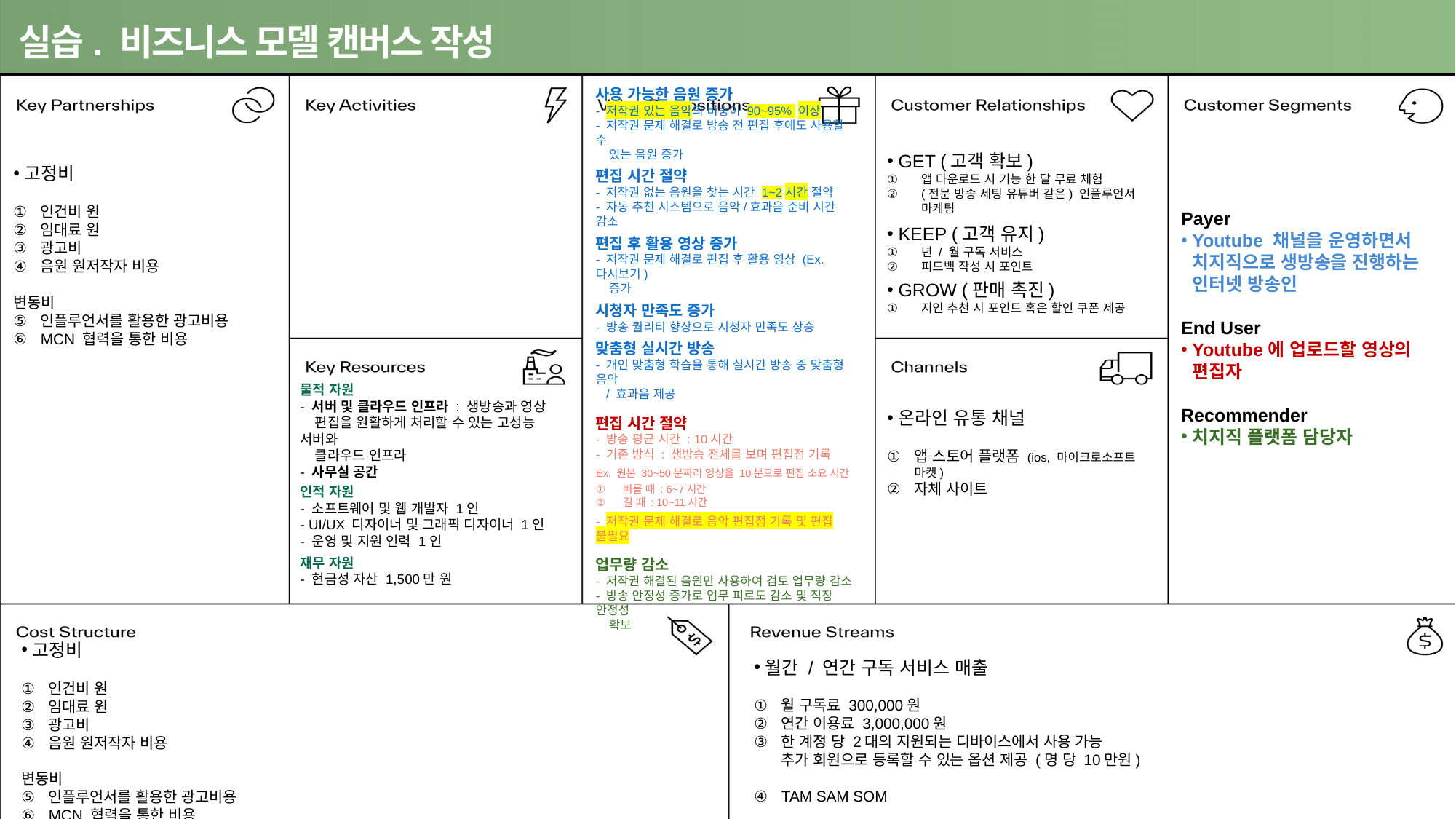

실습. 비즈니스 모델 캔버스 작성
Payer
Youtube 채널을 운영하면서 치지직으로 생방송을 진행하는 인터넷 방송인

End User
Youtube에 업로드할 영상의 편집자

Recommender
치지직 플랫폼 담당자

사용 가능한 음원 증가
- 저작권 있는 음악의 비중이 90~95% 이상
- 저작권 문제 해결로 방송 전 편집 후에도 사용할 수
   있는 음원 증가

편집 시간 절약
- 저작권 없는 음원을 찾는 시간 1~2시간 절약
- 자동 추천 시스템으로 음악/효과음 준비 시간 감소

편집 후 활용 영상 증가
- 저작권 문제 해결로 편집 후 활용 영상 (Ex. 다시보기)
   증가

시청자 만족도 증가
- 방송 퀄리티 향상으로 시청자 만족도 상승

맞춤형 실시간 방송
- 개인 맞춤형 학습을 통해 실시간 방송 중 맞춤형 음악
   / 효과음 제공

편집 시간 절약
- 방송 평균 시간 : 10시간
- 기존 방식 : 생방송 전체를 보며 편집점 기록

Ex. 원본 30~50분짜리 영상을 10분으로 편집 소요 시간

빠를 때 : 6~7시간
길 때 : 10~11시간

- 저작권 문제 해결로 음악 편집점 기록 및 편집 불필요

업무량 감소
- 저작권 해결된 음원만 사용하여 검토 업무량 감소
- 방송 안정성 증가로 업무 피로도 감소 및 직장 안정성
   확보

GET (고객 확보)
앱 다운로드 시 기능 한 달 무료 체험
(전문 방송 세팅 유튜버 같은) 인플루언서 마케팅

KEEP (고객 유지)
년 / 월 구독 서비스
피드백 작성 시 포인트

GROW (판매 촉진)
지인 추천 시 포인트 혹은 할인 쿠폰 제공
고정비

인건비 원
임대료 원
광고비
음원 원저작자 비용

변동비
인플루언서를 활용한 광고비용
MCN 협력을 통한 비용

온라인 유통 채널

앱 스토어 플랫폼 (ios, 마이크로소프트 마켓)
자체 사이트

물적 자원
- 서버 및 클라우드 인프라 : 생방송과 영상
   편집을 원활하게 처리할 수 있는 고성능 서버와
   클라우드 인프라
- 사무실 공간

인적 자원
- 소프트웨어 및 웹 개발자 1인
- UI/UX 디자이너 및 그래픽 디자이너 1인
- 운영 및 지원 인력 1인

재무 자원
- 현금성 자산 1,500만 원
월간 / 연간 구독 서비스 매출

월 구독료 300,000원
연간 이용료 3,000,000원
한 계정 당 2대의 지원되는 디바이스에서 사용 가능
추가 회원으로 등록할 수 있는 옵션 제공 (명 당 10만원)

TAM SAM SOM
고정비

인건비 원
임대료 원
광고비
음원 원저작자 비용

변동비
인플루언서를 활용한 광고비용
MCN 협력을 통한 비용